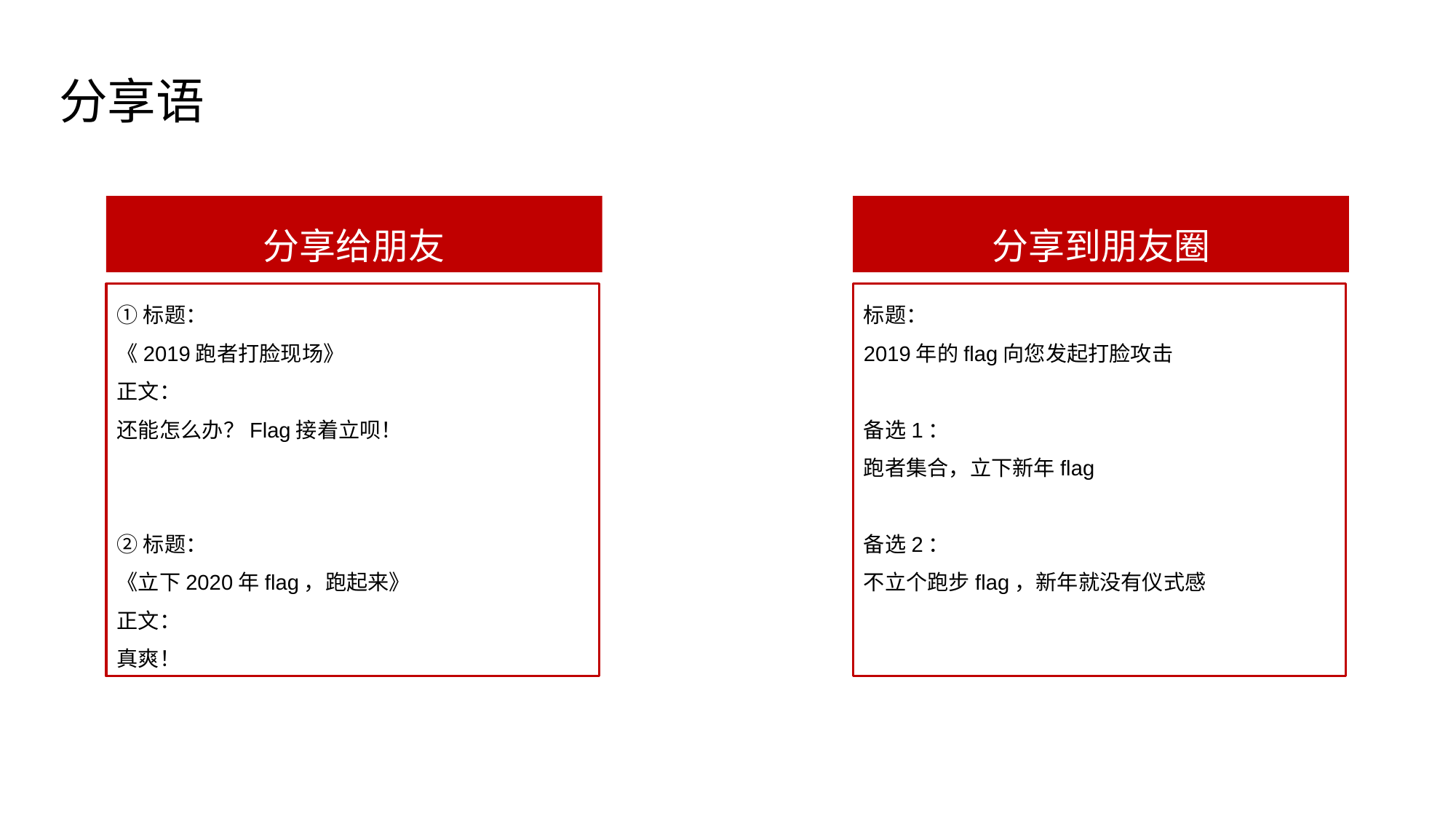

分享语
分享给朋友
分享到朋友圈
①标题：
《2019跑者打脸现场》
正文：
还能怎么办？Flag接着立呗！

②标题：
《立下2020年flag，跑起来》
正文：
真爽！
标题：
2019年的flag向您发起打脸攻击

备选1：
跑者集合，立下新年flag

备选2：
不立个跑步flag，新年就没有仪式感